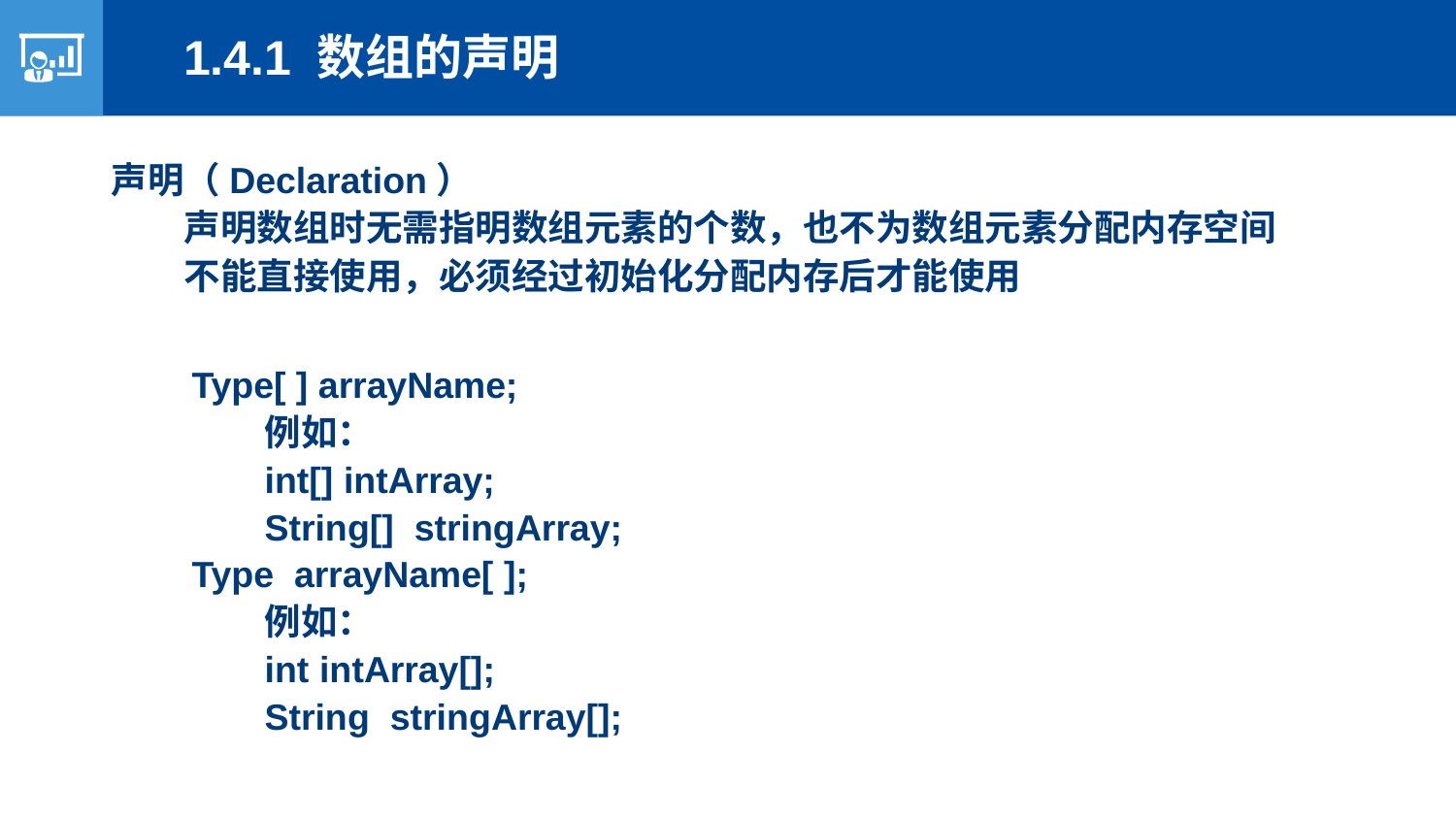

1.4.1 数组的声明
声明（Declaration）
声明数组时无需指明数组元素的个数，也不为数组元素分配内存空间
不能直接使用，必须经过初始化分配内存后才能使用
Type[ ] arrayName;
例如：
int[] intArray;
String[]  stringArray;
Type  arrayName[ ];
例如：
int intArray[];
String  stringArray[];